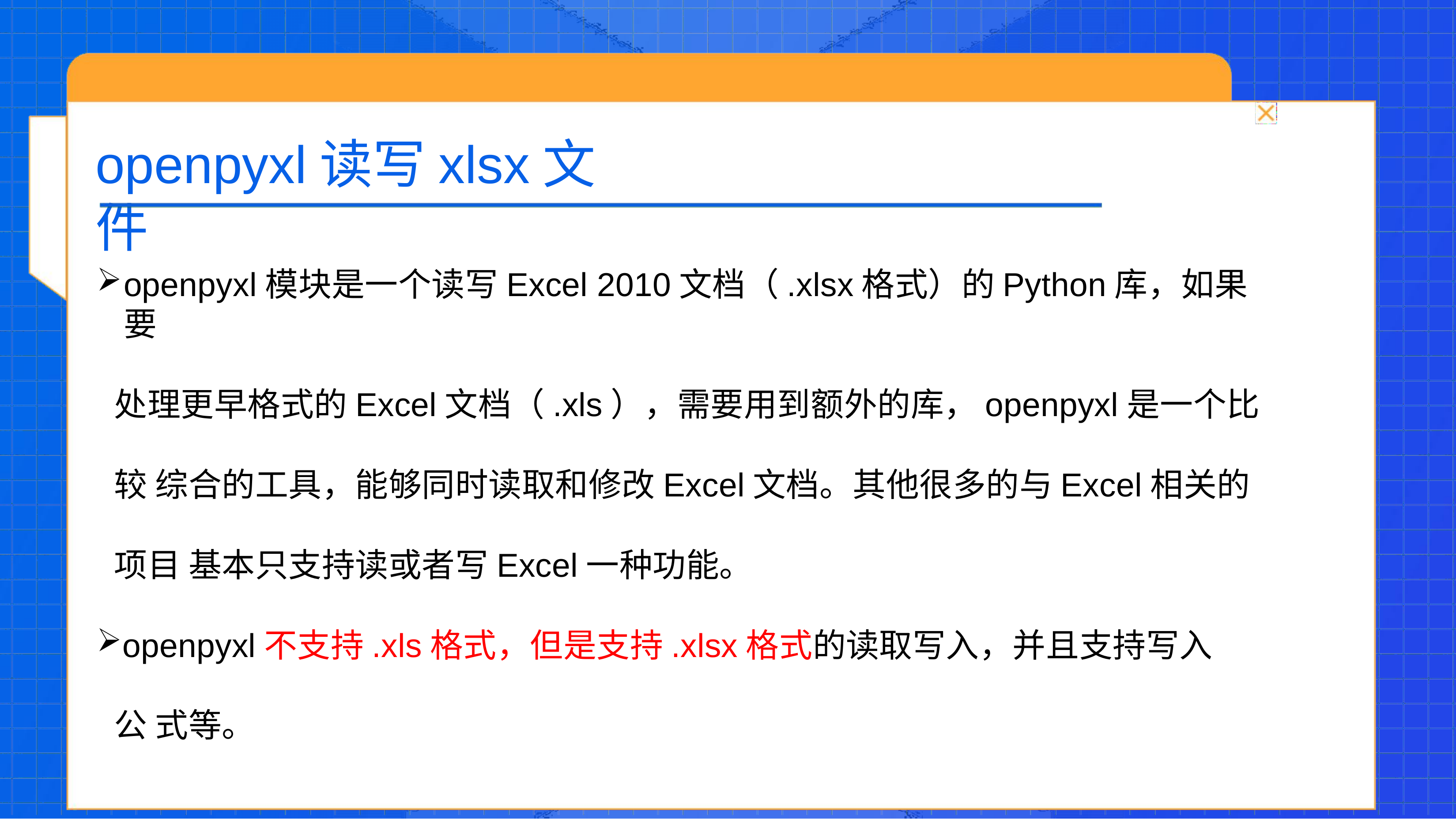

# openpyxl读写xlsx文件

openpyxl模块是一个读写Excel 2010文档（.xlsx格式）的Python库，如果要
处理更早格式的Excel文档（.xls），需要用到额外的库，openpyxl是一个比较 综合的工具，能够同时读取和修改Excel文档。其他很多的与Excel相关的项目 基本只支持读或者写Excel一种功能。
openpyxl不支持.xls格式，但是支持.xlsx格式的读取写入，并且支持写入公 式等。